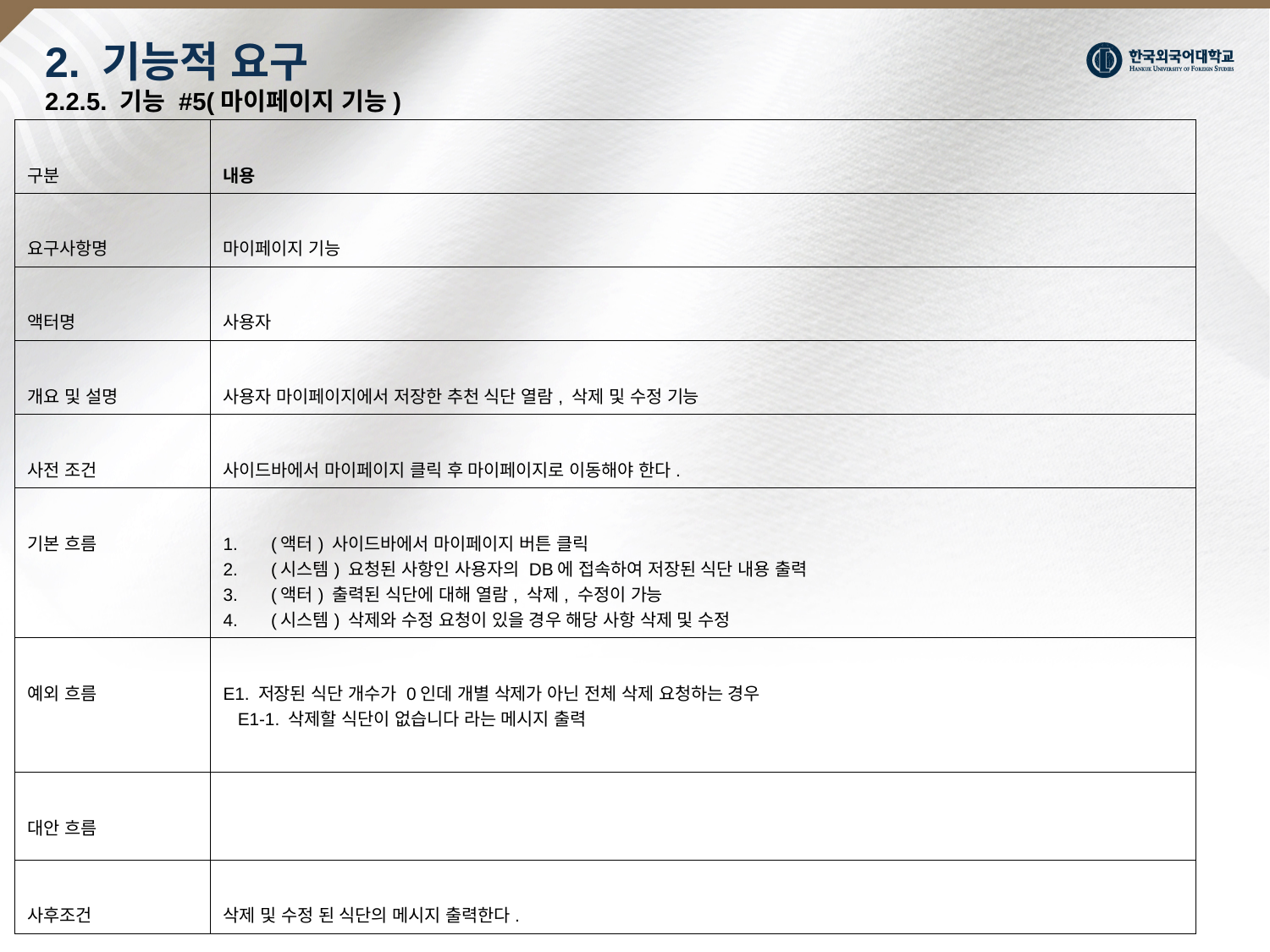

# 2. 기능적 요구 2.2.5. 기능 #5(마이페이지 기능)
| 구분 | 내용 |
| --- | --- |
| 요구사항명 | 마이페이지 기능 |
| 액터명 | 사용자 |
| 개요 및 설명 | 사용자 마이페이지에서 저장한 추천 식단 열람, 삭제 및 수정 기능 |
| 사전 조건 | 사이드바에서 마이페이지 클릭 후 마이페이지로 이동해야 한다. |
| 기본 흐름 | (액터) 사이드바에서 마이페이지 버튼 클릭  (시스템) 요청된 사항인 사용자의 DB에 접속하여 저장된 식단 내용 출력  (액터) 출력된 식단에 대해 열람, 삭제, 수정이 가능  (시스템) 삭제와 수정 요청이 있을 경우 해당 사항 삭제 및 수정 |
| 예외 흐름 | E1. 저장된 식단 개수가 0인데 개별 삭제가 아닌 전체 삭제 요청하는 경우     E1-1. 삭제할 식단이 없습니다 라는 메시지 출력 |
| 대안 흐름 |  |
| 사후조건 | 삭제 및 수정 된 식단의 메시지 출력한다. |